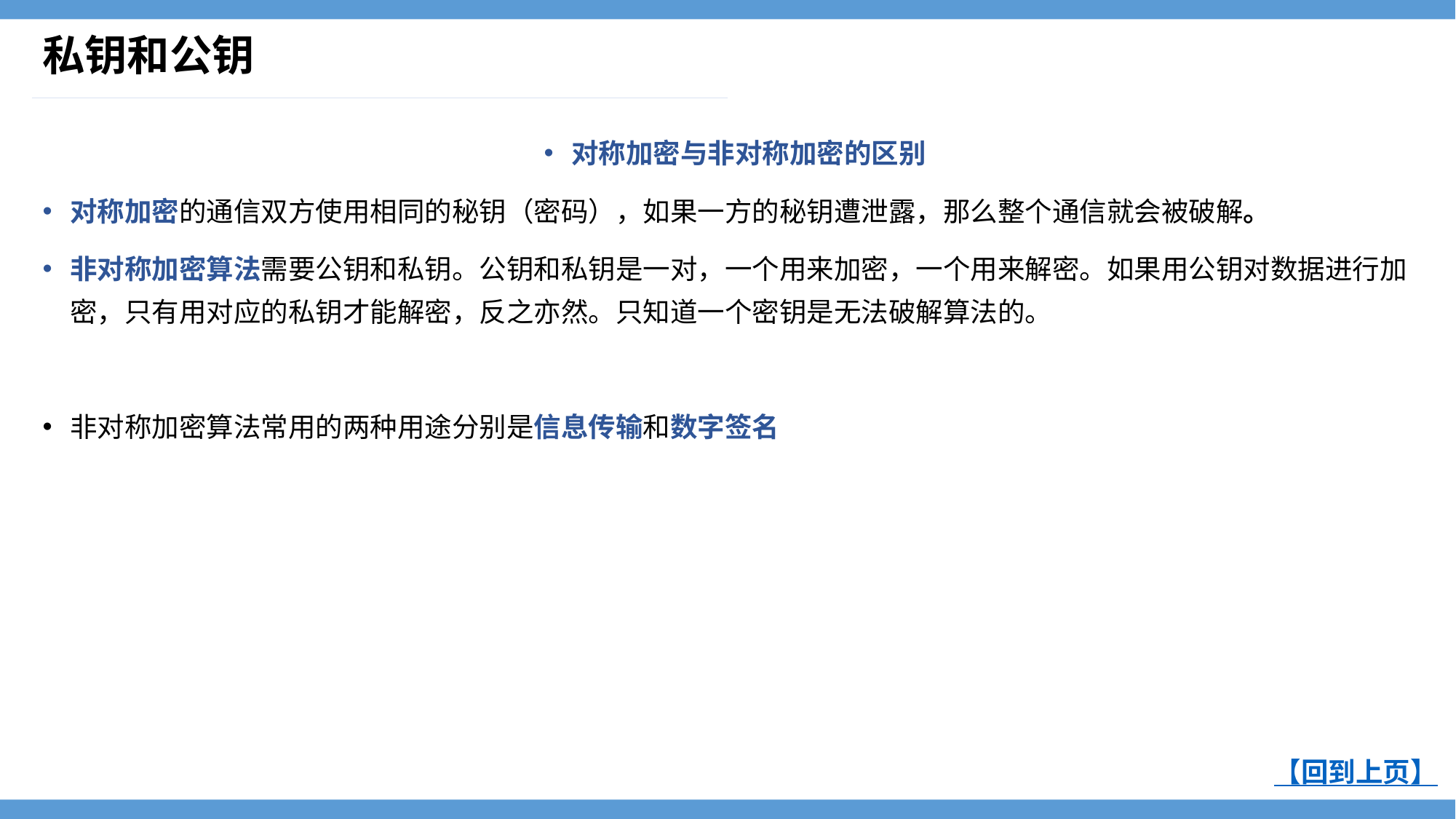

# 私钥和公钥
对称加密与非对称加密的区别
对称加密的通信双方使用相同的秘钥（密码），如果一方的秘钥遭泄露，那么整个通信就会被破解。
非对称加密算法需要公钥和私钥。公钥和私钥是一对，一个用来加密，一个用来解密。如果用公钥对数据进行加密，只有用对应的私钥才能解密，反之亦然。只知道一个密钥是无法破解算法的。

非对称加密算法常用的两种用途分别是信息传输和数字签名

【回到上页】